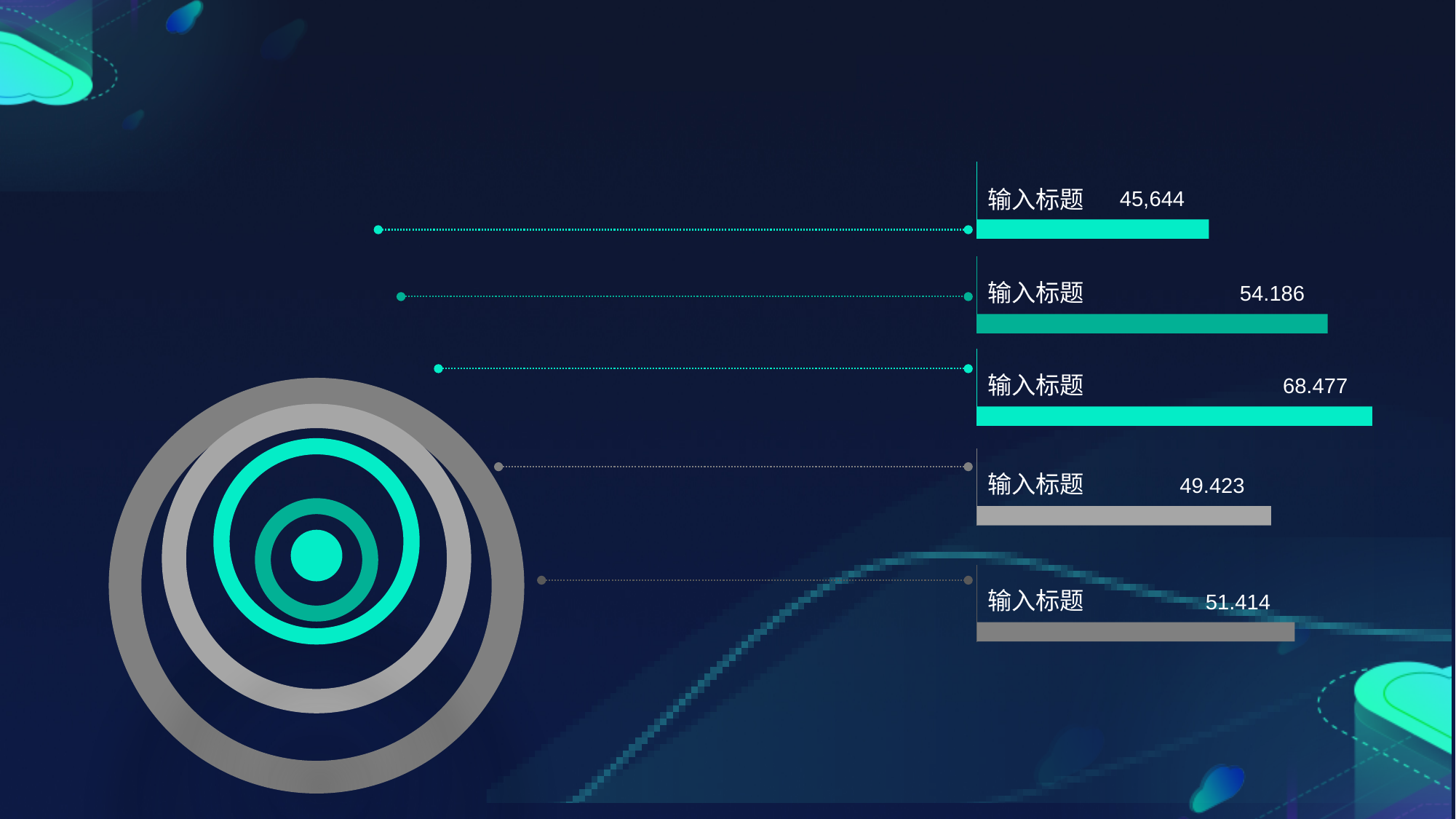

输入标题
45,644

输入标题
54.186

输入标题
68.477

输入标题
49.423

输入标题
51.414